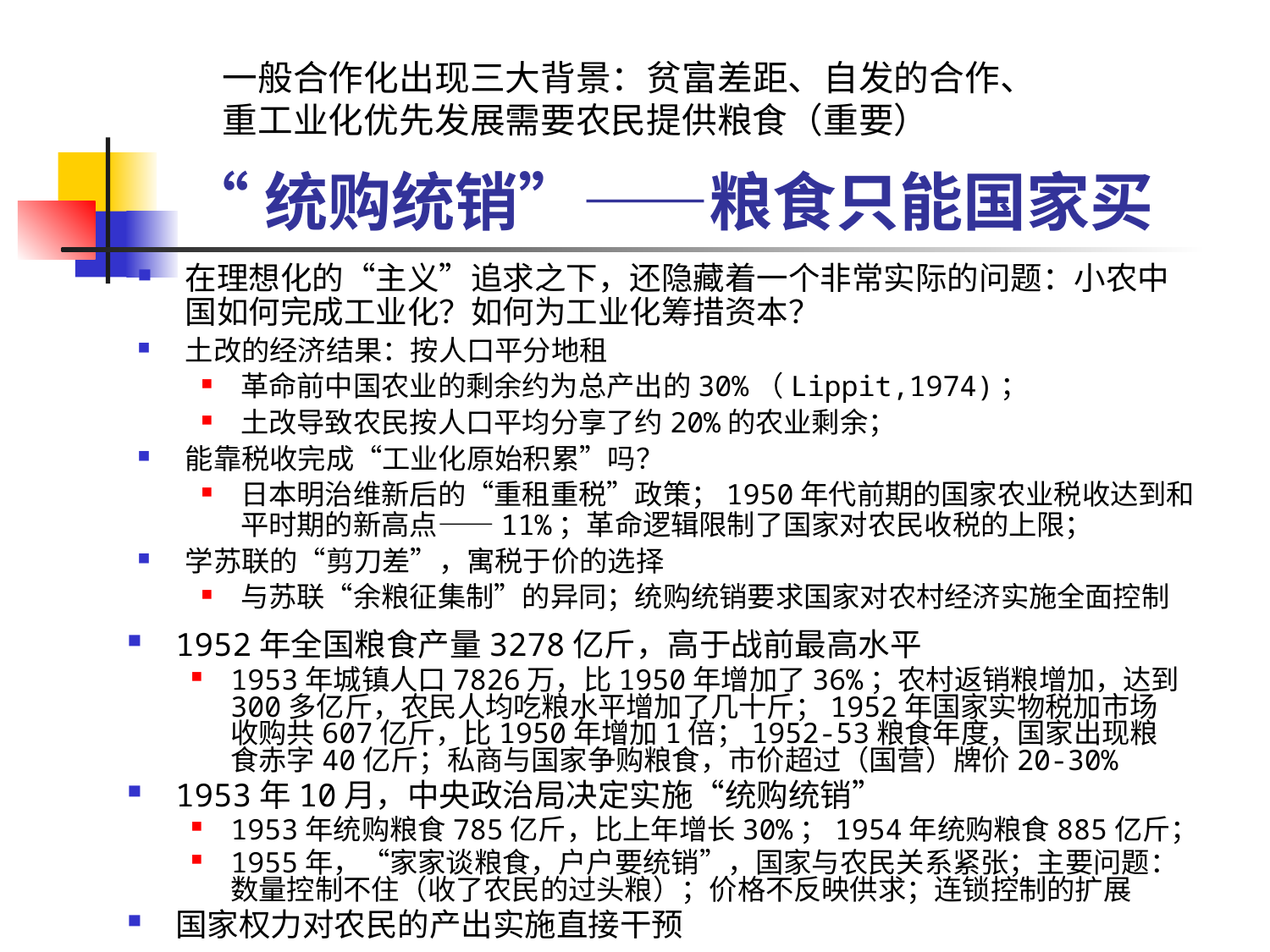

一般合作化出现三大背景：贫富差距、自发的合作、重工业化优先发展需要农民提供粮食（重要）
# “统购统销”——粮食只能国家买
在理想化的“主义”追求之下，还隐藏着一个非常实际的问题：小农中国如何完成工业化？如何为工业化筹措资本？
土改的经济结果：按人口平分地租
革命前中国农业的剩余约为总产出的30%（Lippit,1974)；
土改导致农民按人口平均分享了约20%的农业剩余；
能靠税收完成“工业化原始积累”吗？
日本明治维新后的“重租重税”政策；1950年代前期的国家农业税收达到和平时期的新高点——11%；革命逻辑限制了国家对农民收税的上限；
学苏联的“剪刀差”，寓税于价的选择
与苏联“余粮征集制”的异同；统购统销要求国家对农村经济实施全面控制

1952年全国粮食产量3278亿斤，高于战前最高水平
1953年城镇人口7826万，比1950年增加了36%；农村返销粮增加，达到300多亿斤，农民人均吃粮水平增加了几十斤；1952年国家实物税加市场收购共607亿斤，比1950年增加1倍；1952-53粮食年度，国家出现粮食赤字40亿斤；私商与国家争购粮食，市价超过（国营）牌价20-30%
1953年10月，中央政治局决定实施“统购统销”
1953年统购粮食785亿斤，比上年增长30%；1954年统购粮食885亿斤；
1955年，“家家谈粮食，户户要统销”，国家与农民关系紧张；主要问题：数量控制不住（收了农民的过头粮）；价格不反映供求；连锁控制的扩展
国家权力对农民的产出实施直接干预